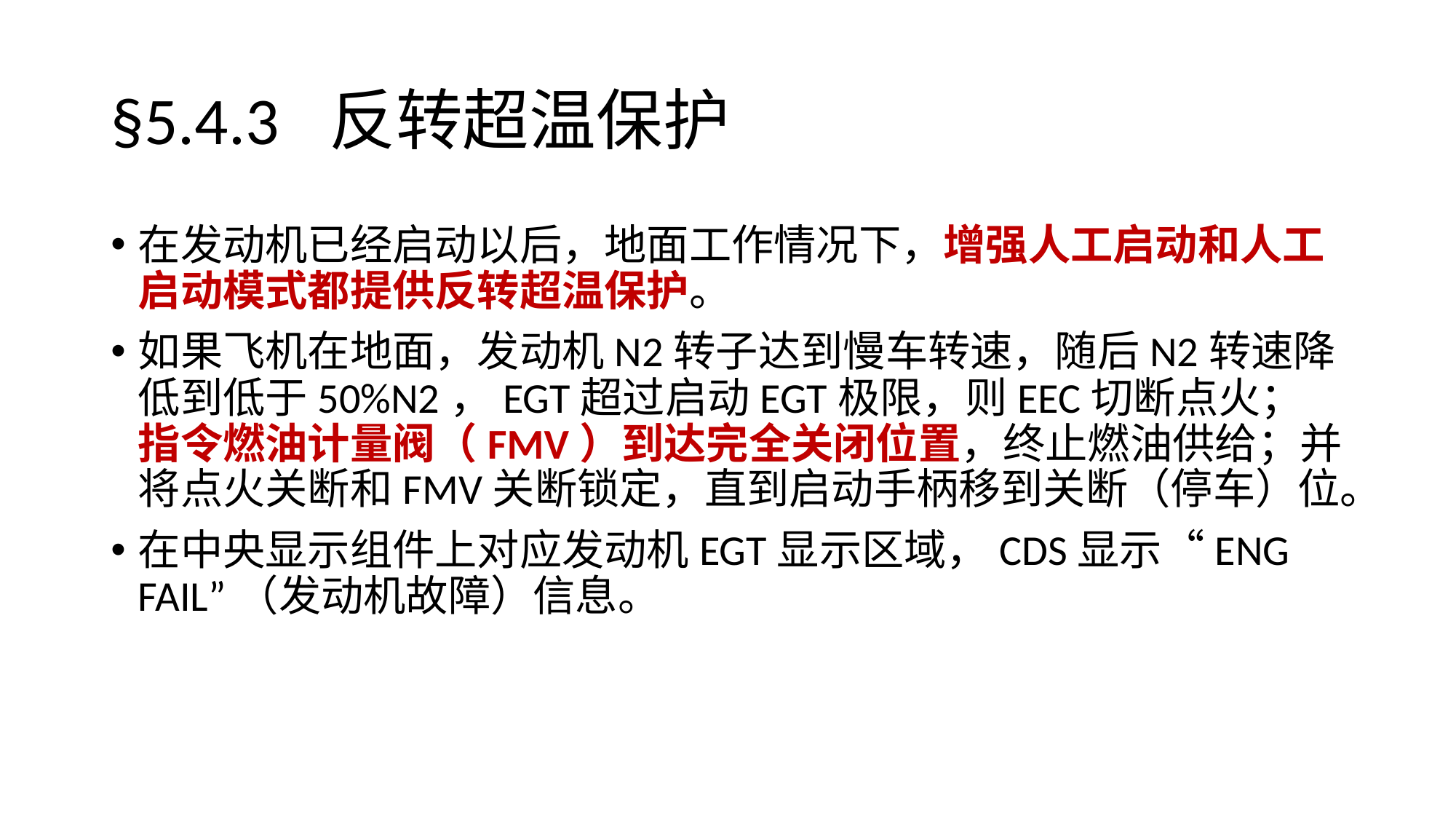

# §5.4.3	反转超温保护
在发动机已经启动以后，地面工作情况下，增强人工启动和人工启动模式都提供反转超温保护。
如果飞机在地面，发动机N2转子达到慢车转速，随后N2转速降低到低于50%N2，EGT超过启动EGT极限，则EEC切断点火；指令燃油计量阀（FMV）到达完全关闭位置，终止燃油供给；并将点火关断和FMV关断锁定，直到启动手柄移到关断（停车）位。
在中央显示组件上对应发动机EGT显示区域，CDS显示“ENG FAIL”（发动机故障）信息。